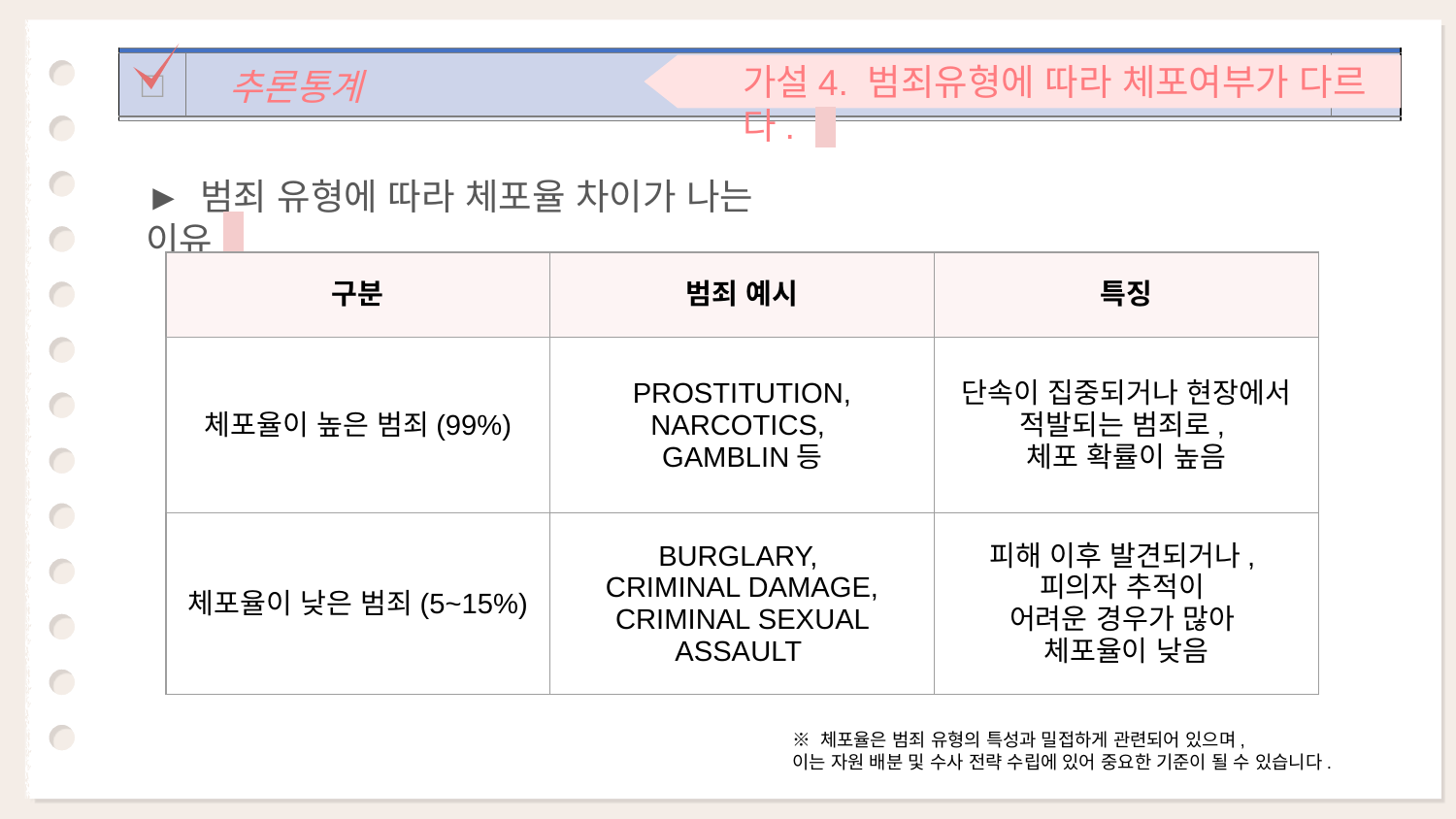

가설4. 범죄유형에 따라 체포여부가 다르다.
|  |  |  |
| --- | --- | --- |
| □ | 추론통계 | p.35 |
|  |  |  |

► 범죄 유형에 따라 체포율 차이가 나는 이유
| 구분 | 범죄 예시 | 특징 |
| --- | --- | --- |
| 체포율이 높은 범죄(99%) | PROSTITUTION, NARCOTICS, GAMBLIN등 | 단속이 집중되거나 현장에서 적발되는 범죄로, 체포 확률이 높음 |
| 체포율이 낮은 범죄(5~15%) | BURGLARY, CRIMINAL DAMAGE, CRIMINAL SEXUAL ASSAULT | 피해 이후 발견되거나, 피의자 추적이 어려운 경우가 많아 체포율이 낮음 |
※ 체포율은 범죄 유형의 특성과 밀접하게 관련되어 있으며,
이는 자원 배분 및 수사 전략 수립에 있어 중요한 기준이 될 수 있습니다.